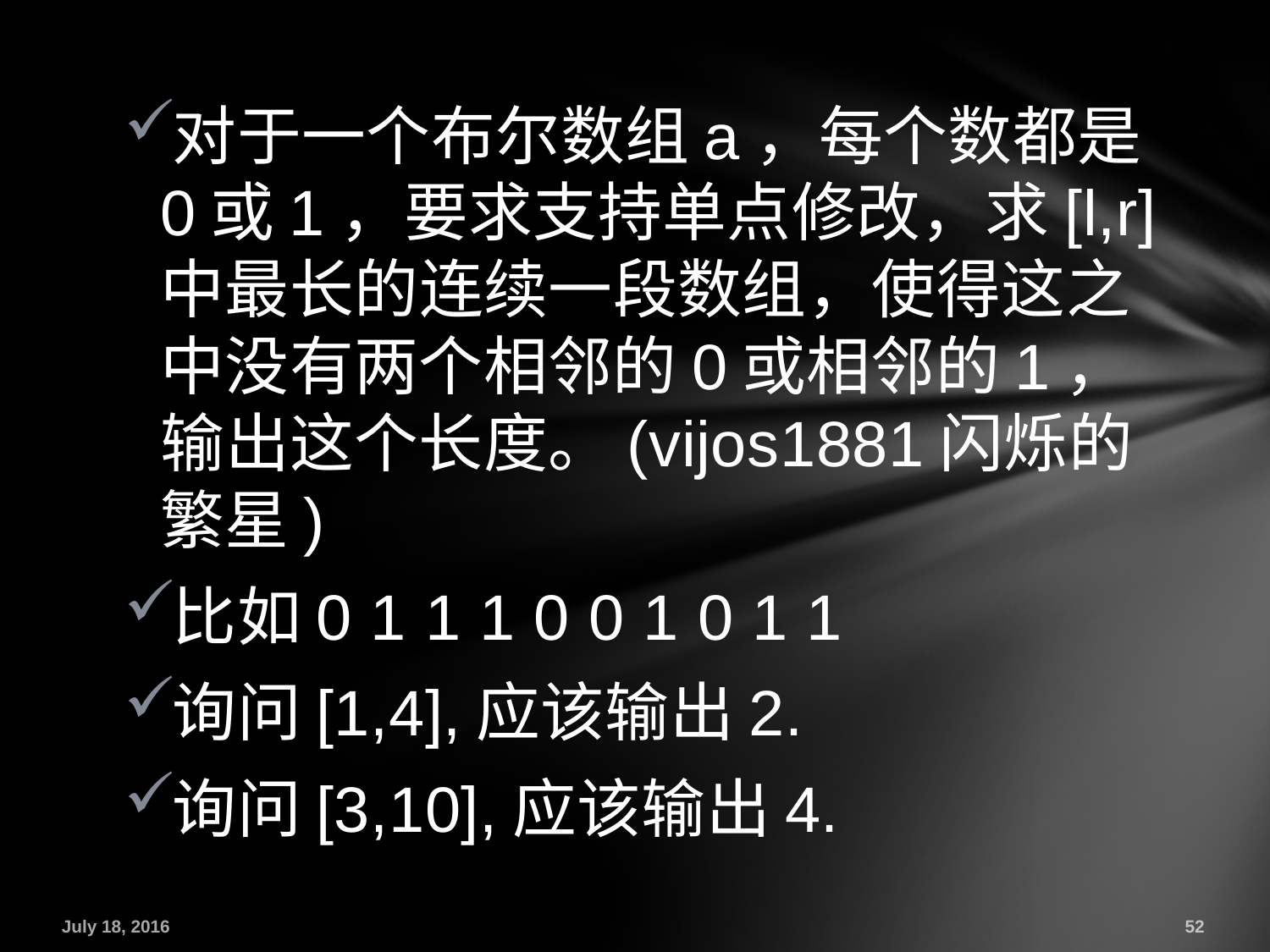

对于一个布尔数组a，每个数都是0或1，要求支持单点修改，求[l,r]中最长的连续一段数组，使得这之中没有两个相邻的0或相邻的1，输出这个长度。(vijos1881闪烁的繁星)
比如0 1 1 1 0 0 1 0 1 1
询问[1,4],应该输出2.
询问[3,10],应该输出4.

July 18, 2016

52